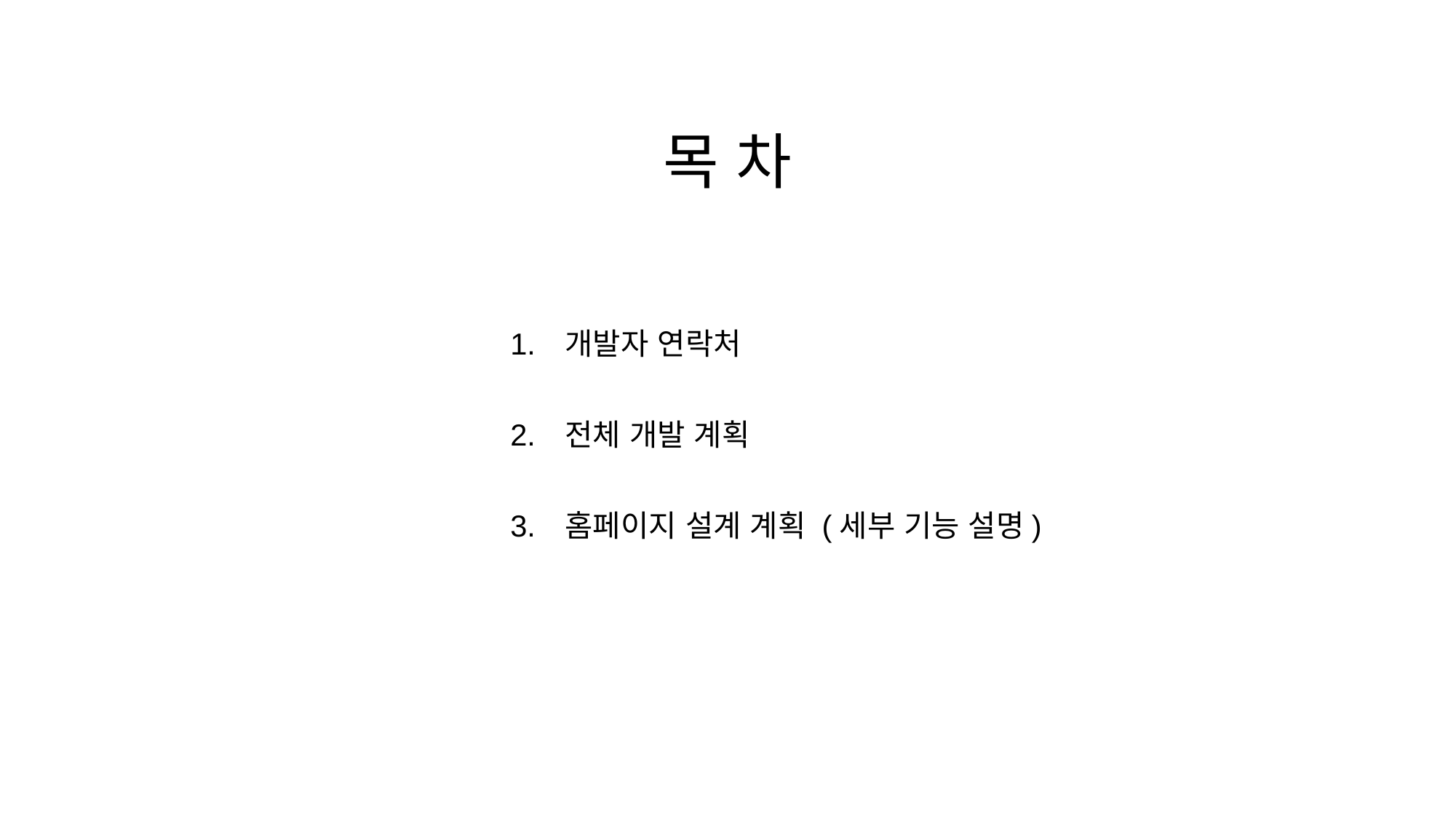

목 차
개발자 연락처
전체 개발 계획
홈페이지 설계 계획 (세부 기능 설명)